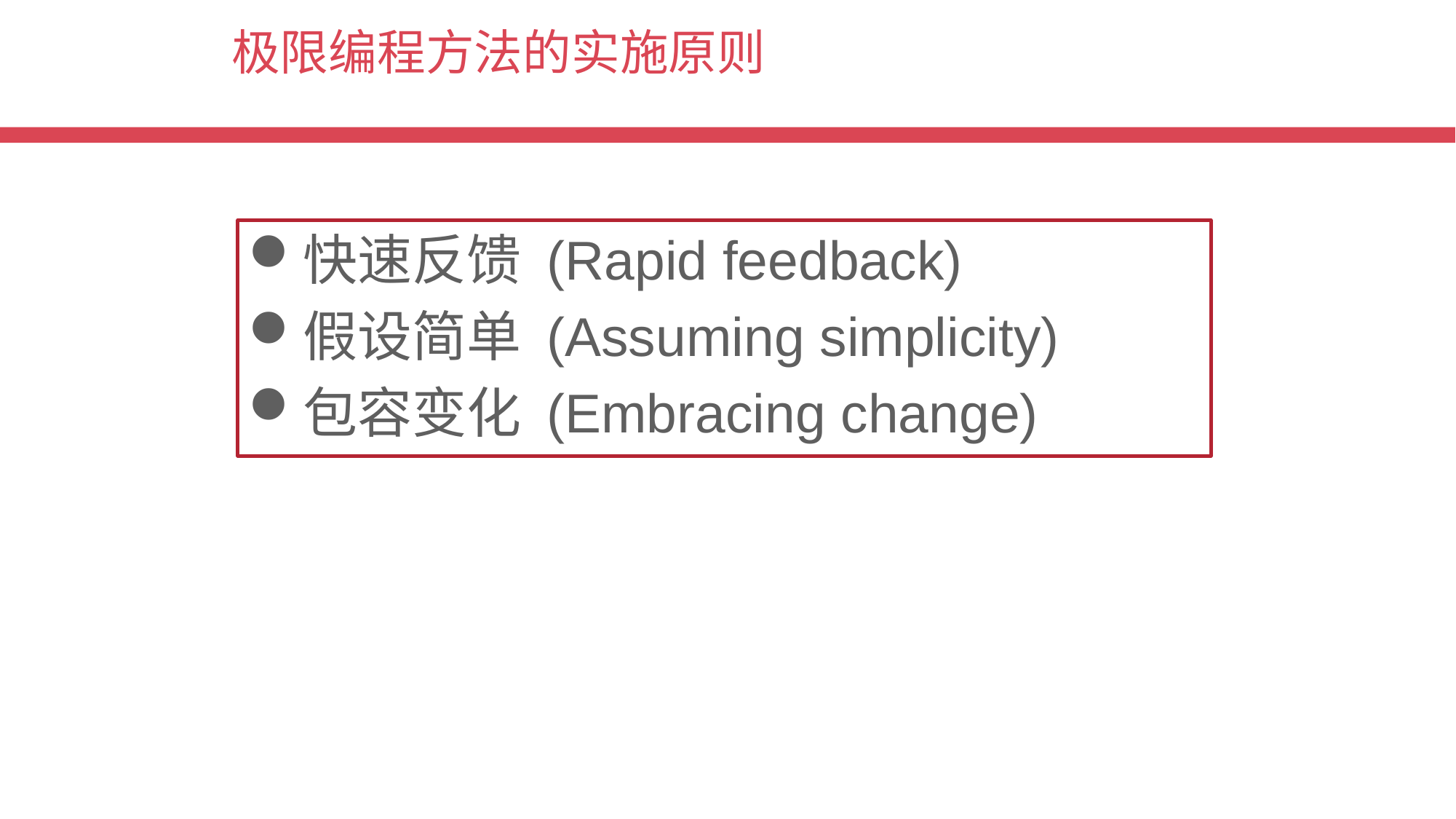

# 极限编程方法的实施原则
快速反馈 (Rapid feedback)
假设简单 (Assuming simplicity)
包容变化 (Embracing change)

99